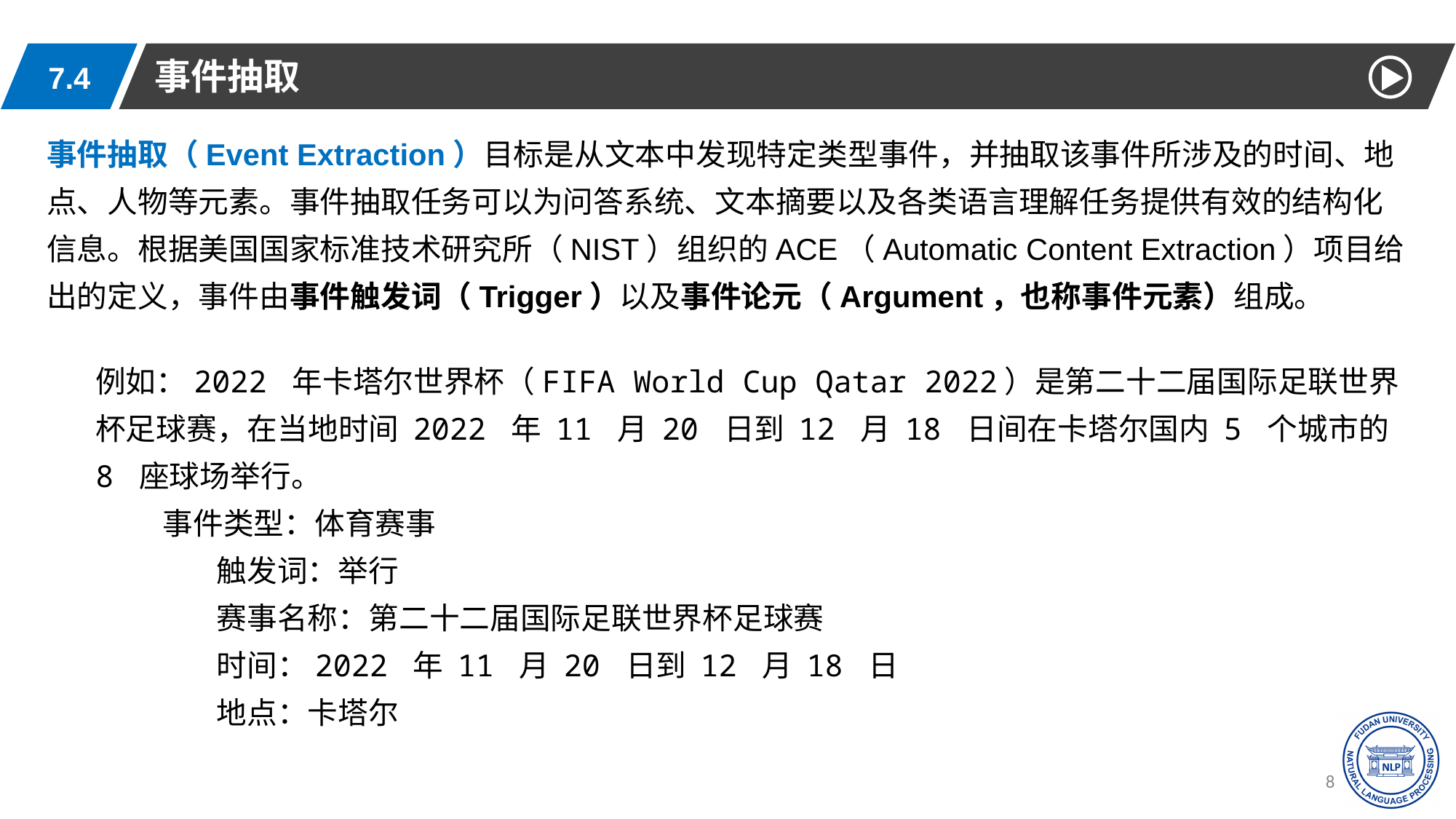

事件抽取
7.4

事件抽取（Event Extraction）目标是从文本中发现特定类型事件，并抽取该事件所涉及的时间、地点、人物等元素。事件抽取任务可以为问答系统、文本摘要以及各类语言理解任务提供有效的结构化信息。根据美国国家标准技术研究所（NIST）组织的ACE（Automatic Content Extraction）项目给出的定义，事件由事件触发词（Trigger）以及事件论元（Argument，也称事件元素）组成。
例如：2022 年卡塔尔世界杯（FIFA World Cup Qatar 2022）是第二十二届国际足联世界杯足球赛，在当地时间 2022 年 11 月 20 日到 12 月 18 日间在卡塔尔国内 5 个城市的 8 座球场举行。
          事件类型：体育赛事
                  触发词：举行
                  赛事名称：第二十二届国际足联世界杯足球赛
                  时间：2022 年 11 月 20 日到 12 月 18 日
                  地点：卡塔尔
81